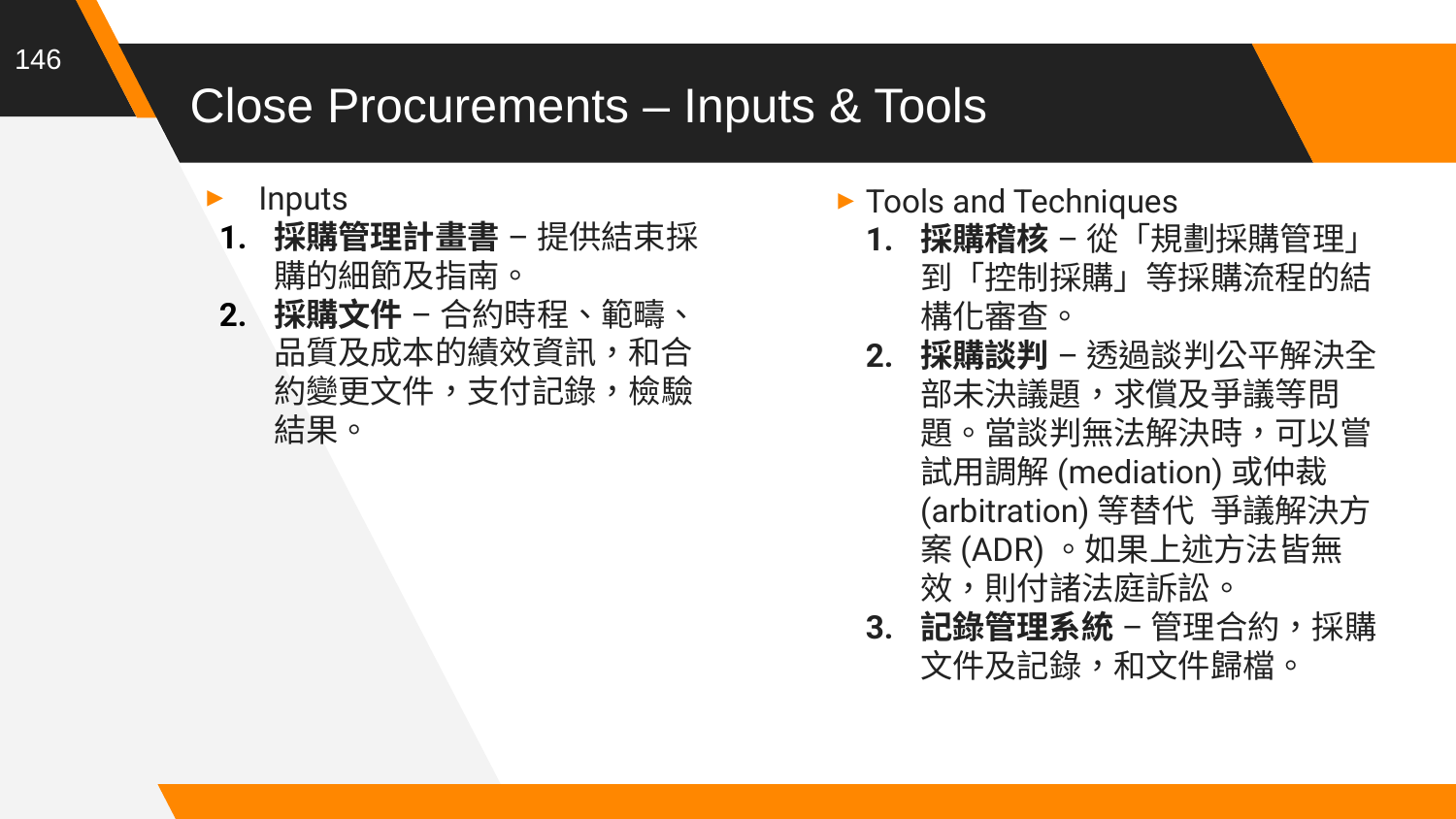

146
# Close Procurements – Inputs & Tools
Inputs
採購管理計畫書 – 提供結束採購的細節及指南。
採購文件 – 合約時程、範疇、品質及成本的績效資訊，和合約變更文件，支付記錄，檢驗結果。
Tools and Techniques
採購稽核 – 從「規劃採購管理」到「控制採購」等採購流程的結構化審查。
採購談判 – 透過談判公平解決全部未決議題，求償及爭議等問題。當談判無法解決時，可以嘗試用調解(mediation)或仲裁(arbitration)等替代  爭議解決方案(ADR)。如果上述方法皆無效，則付諸法庭訴訟。
記錄管理系統 – 管理合約，採購文件及記錄，和文件歸檔。